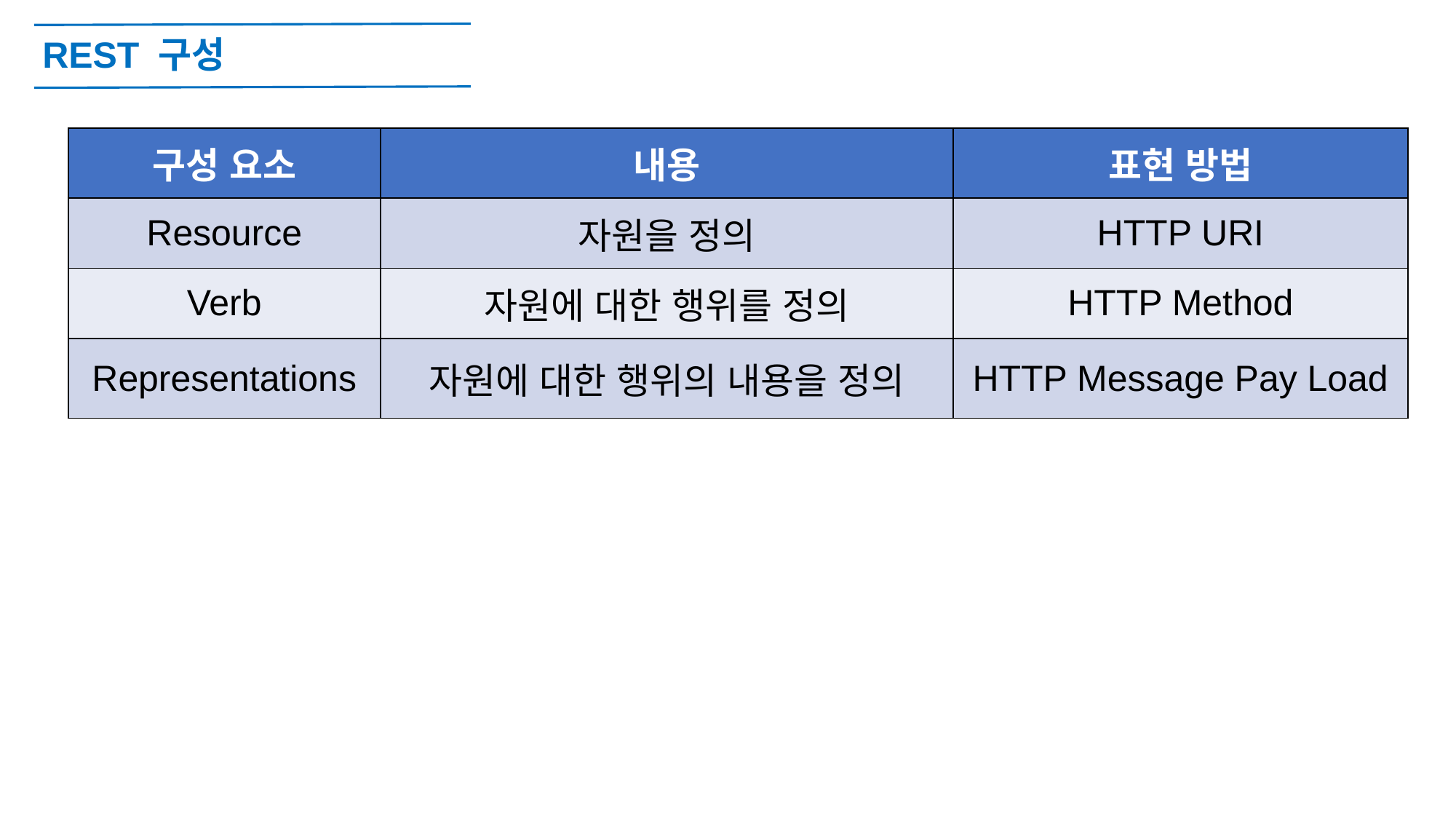

# REST 구성
| 구성 요소 | 내용 | 표현 방법 |
| --- | --- | --- |
| Resource | 자원을 정의 | HTTP URI |
| Verb | 자원에 대한 행위를 정의 | HTTP Method |
| Representations | 자원에 대한 행위의 내용을 정의 | HTTP Message Pay Load |